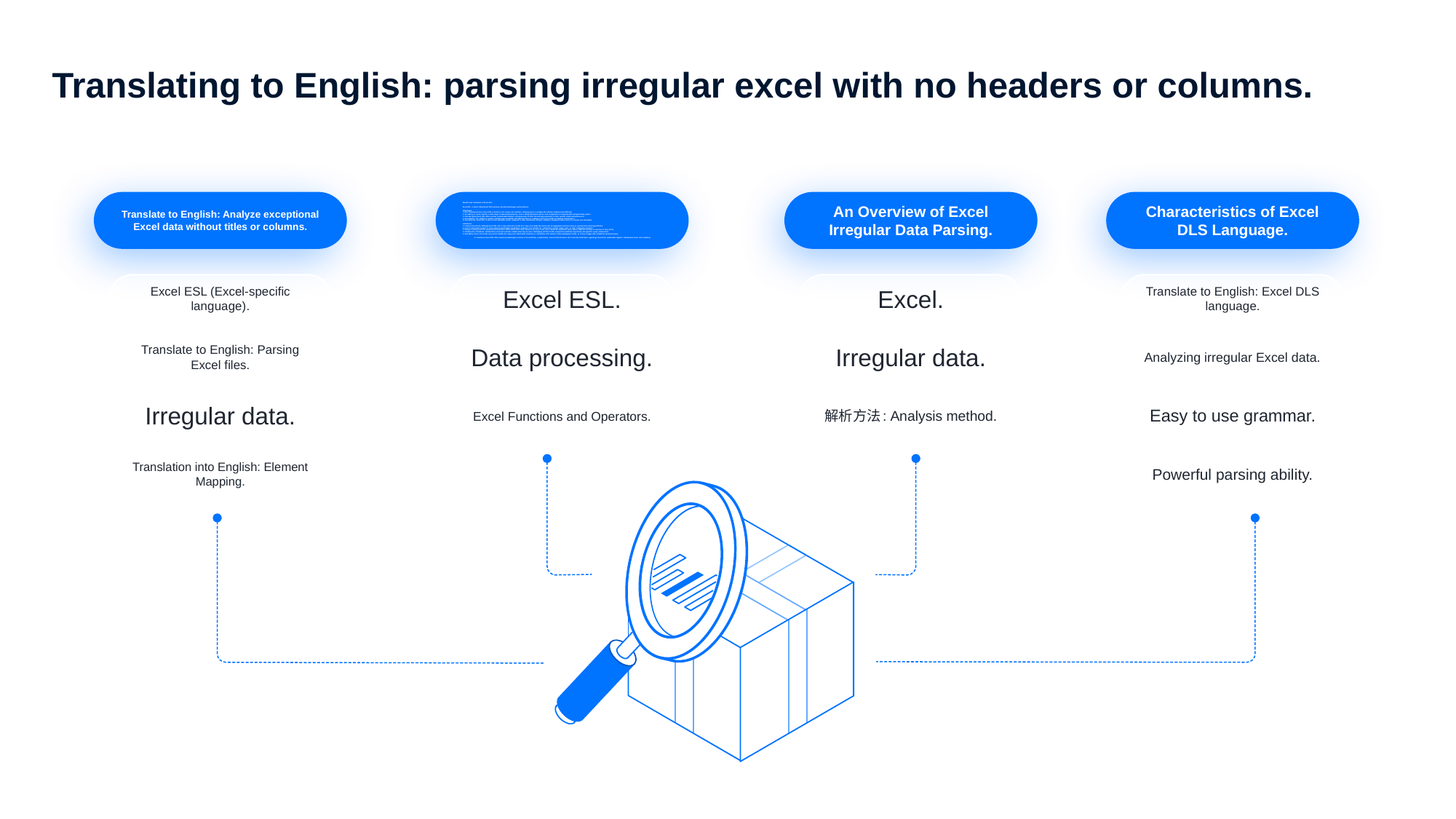

Translating to English: parsing irregular excel with no headers or columns.

Translate to English: Analyze exceptional Excel data without titles or columns.
Benefits and limitations of Excel ESL.

Excel ESL, or Excel Educational Self-Learning, has both advantages and limitations.

Advantages:
1. User-friendly interface: Excel ESL is known for its easy-to-use interface, allowing users to navigate the software without much difficulty.
2. Versatility: It can be used for a wide range of educational purposes, from creating interactive quizzes and assignments to analyzing data and generating reports.
3. Customization: Excel ESL offers various customizable features, allowing users to tailor the learning experience to their specific needs and preferences.
4. Accessibility: The software is widely available and compatible with different devices, making it easily accessible to students and educators.
5. Cost-effective: Excel ESL is often a more affordable option compared to other educational software, making it a budget-friendly choice for schools and individuals.

Limitations:
1. Limited interactivity: Although Excel ESL offers some interactive features, it may not provide the same level of engagement and interaction as specialized e-learning platforms.
2. Lack of multimedia support: It lacks advanced multimedia capabilities, making it less suitable for content that requires audio, video, or other multimedia elements.
3. Steeper learning curve for advanced functionalities: While Excel ESL's basic features are easy to use, more advanced capabilities may require additional training or expertise to fully utilize.
4. Collaborative limitations: Collaborative work and real-time collaboration may be more challenging with Excel ESL compared to platforms specifically designed for group collaboration.
5. Scalability issues: Excel ESL may not be suitable for large-scale educational initiatives or institutions with extensive data management needs, as it may struggle with scalability and performance.

In conclusion, Excel ESL offers numerous advantages in terms of accessibility, customization, and cost-effectiveness, but it also has limitations regarding interactivity, multimedia support, collaborative work, and scalability.
An Overview of Excel Irregular Data Parsing.
Characteristics of Excel DLS Language.

Excel ESL (Excel-specific language).
Excel ESL.
Excel.
Translate to English: Excel DLS language.

Analyzing irregular Excel data.
Translate to English: Parsing Excel files.
Data processing.
Irregular data.

Easy to use grammar.
Irregular data.
解析方法: Analysis method.
Excel Functions and Operators.

Powerful parsing ability.
Translation into English: Element Mapping.